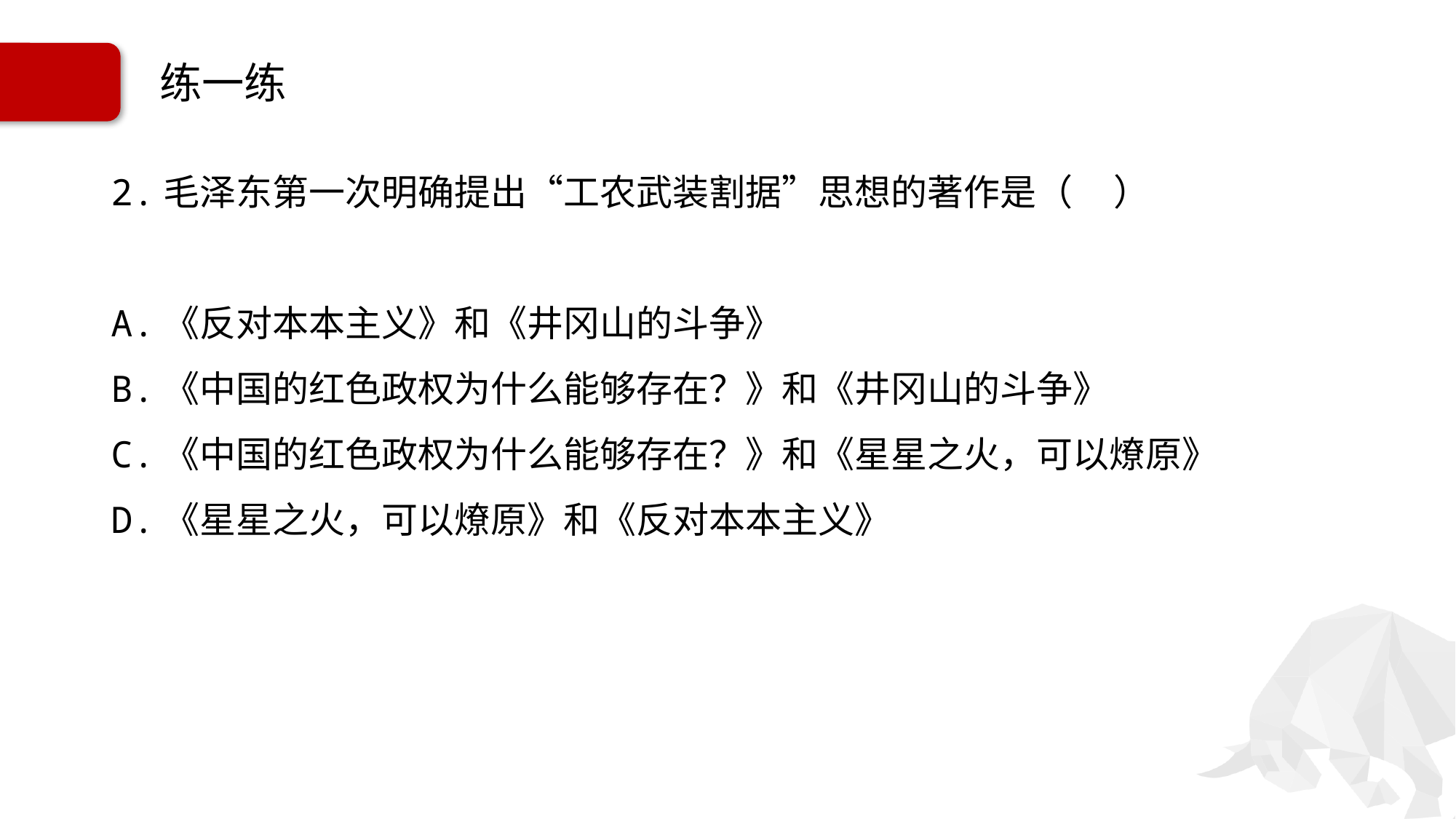

# 练一练
2.毛泽东第一次明确提出“工农武装割据”思想的著作是（     ）
A.《反对本本主义》和《井冈山的斗争》
B.《中国的红色政权为什么能够存在？》和《井冈山的斗争》
C.《中国的红色政权为什么能够存在？》和《星星之火，可以燎原》
D.《星星之火，可以燎原》和《反对本本主义》